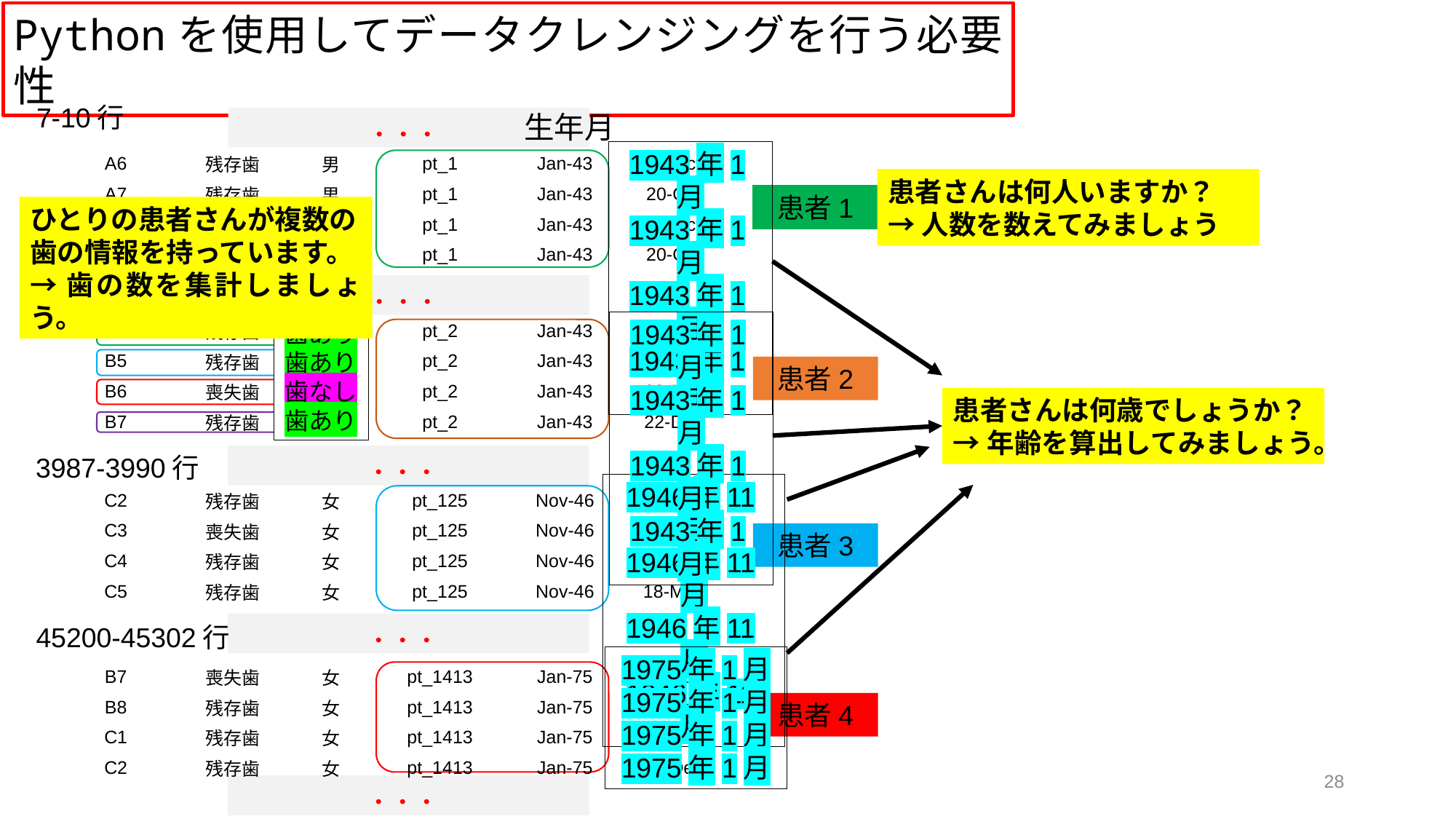

Pythonを使用してデータクレンジングを行う必要性
7-10行
生年月
．．．
1943年1月
1943年1月
1943年1月
1943年1月
| A6 | 残存歯 | 男 | pt\_1 | Jan-43 | 20-Oct |
| --- | --- | --- | --- | --- | --- |
| A7 | 残存歯 | 男 | pt\_1 | Jan-43 | 20-Oct |
| A8 | 残存歯 | 男 | pt\_1 | Jan-43 | 20-Oct |
| B1 | 残存歯 | 男 | pt\_1 | Jan-43 | 20-Oct |

患者さんは何人いますか？
→人数を数えてみましょう
患者1
ひとりの患者さんが複数の
歯の情報を持っています。
→歯の数を集計しましょう。
45-48行
．．．
1943年1月
1943年1月
1943年1月
1943年1月
歯あり
歯あり
歯なし
歯あり
| B4 | 残存歯 | 男 | pt\_2 | Jan-43 | 22-Dec |
| --- | --- | --- | --- | --- | --- |
| B5 | 残存歯 | 男 | pt\_2 | Jan-43 | 22-Dec |
| B6 | 喪失歯 | 男 | pt\_2 | Jan-43 | 22-Dec |
| B7 | 残存歯 | 男 | pt\_2 | Jan-43 | 22-Dec |

患者2

患者さんは何歳でしょうか？
→年齢を算出してみましょう。

3987-3990行
．．．
1946年11月
1946年11月
1946年11月
1946年11月
| C2 | 残存歯 | 女 | pt\_125 | Nov-46 | 18-May |
| --- | --- | --- | --- | --- | --- |
| C3 | 喪失歯 | 女 | pt\_125 | Nov-46 | 18-May |
| C4 | 残存歯 | 女 | pt\_125 | Nov-46 | 18-May |
| C5 | 残存歯 | 女 | pt\_125 | Nov-46 | 18-May |

患者3
．．．
45200-45302行
1975年1月
1975年1月
1975年1月
1975年1月
| B7 | 喪失歯 | 女 | pt\_1413 | Jan-75 | 21-Dec |
| --- | --- | --- | --- | --- | --- |
| B8 | 残存歯 | 女 | pt\_1413 | Jan-75 | 21-Dec |
| C1 | 残存歯 | 女 | pt\_1413 | Jan-75 | 21-Dec |
| C2 | 残存歯 | 女 | pt\_1413 | Jan-75 | 21-Dec |

患者4
28
．．．